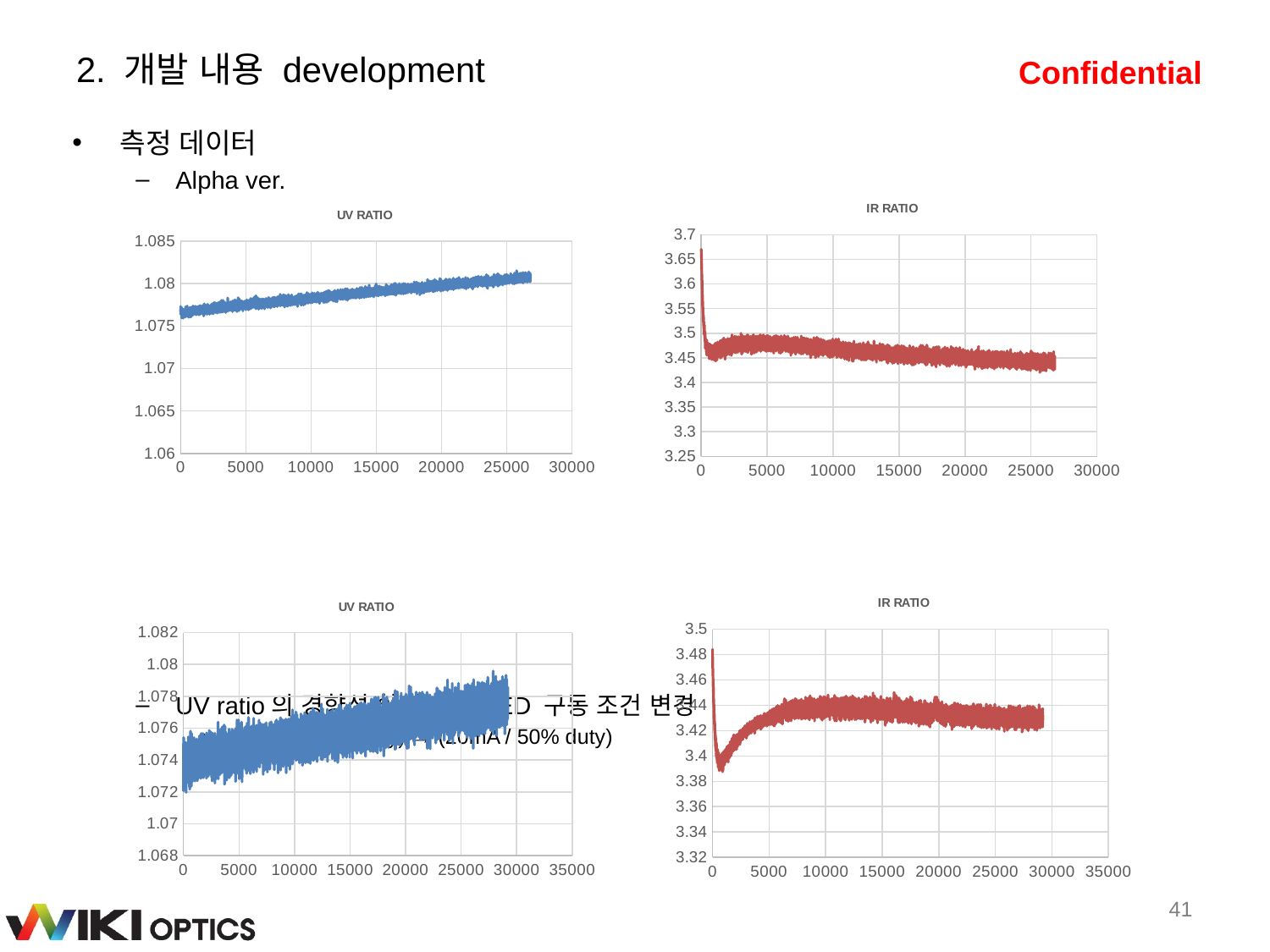

# 2. 개발 내용 development
측정 데이터
Alpha ver.

UV ratio의 경향성 확인, UV LED 구동 조건 변경
(50mA / 50% duty) → (20mA / 50% duty)

### Chart: IR RATIO

| Category | MIR RATIO |
|---|---|

### Chart:

| Category | UV RATIO |
|---|---|

### Chart: IR RATIO

| Category | MIR RATIO |
|---|---|

### Chart:

| Category | UV RATIO |
|---|---|
41